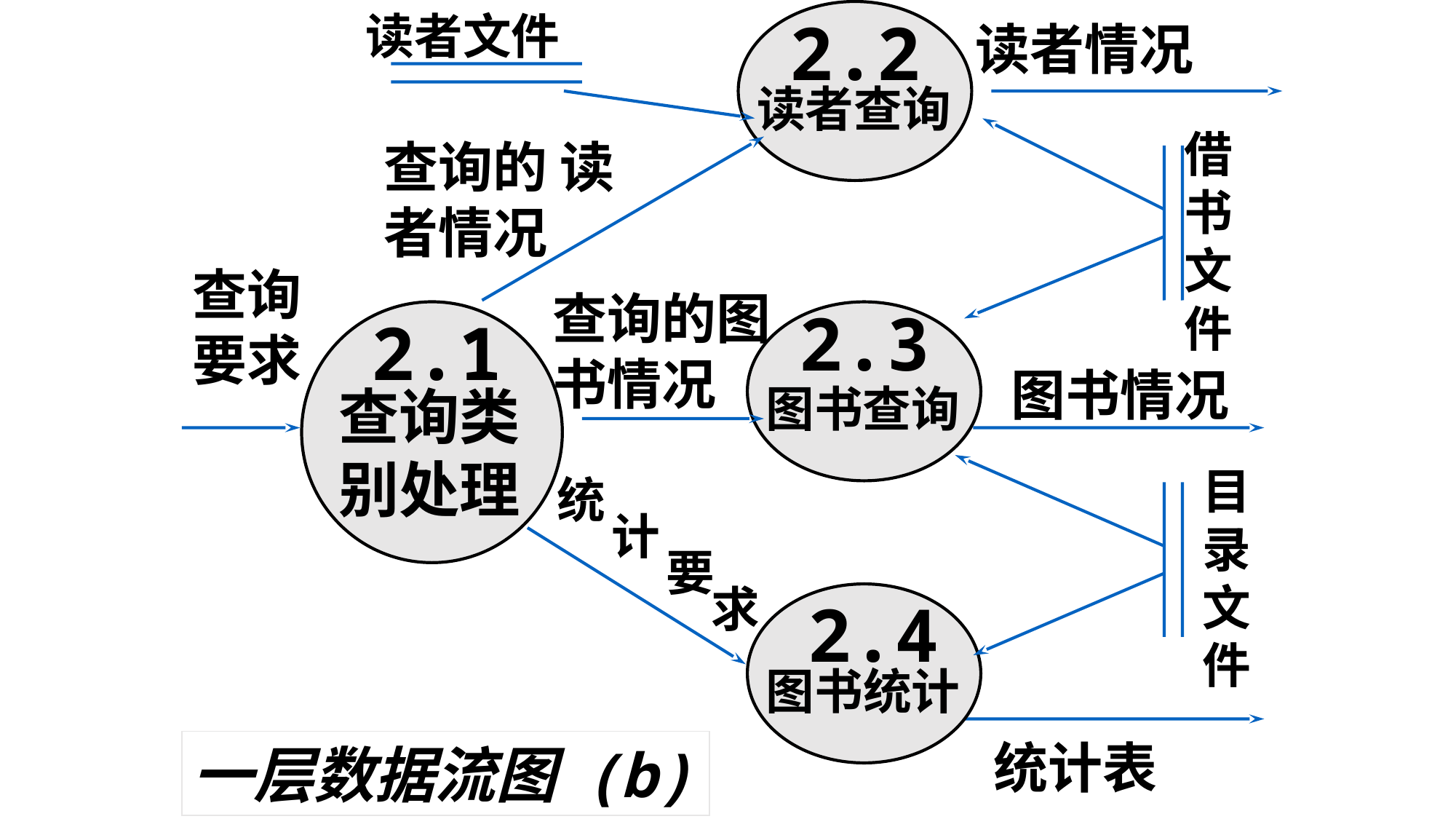

读者文件

2.2
读者情况

读者查询

借书文件
查询的 读者情况

查询
要求
查询的图书情况
2.3

2.1

图书情况
图书查询
查询类
别处理

目录文件
统

计

要
求

2.4
图书统计

统计表
一层数据流图 (b)